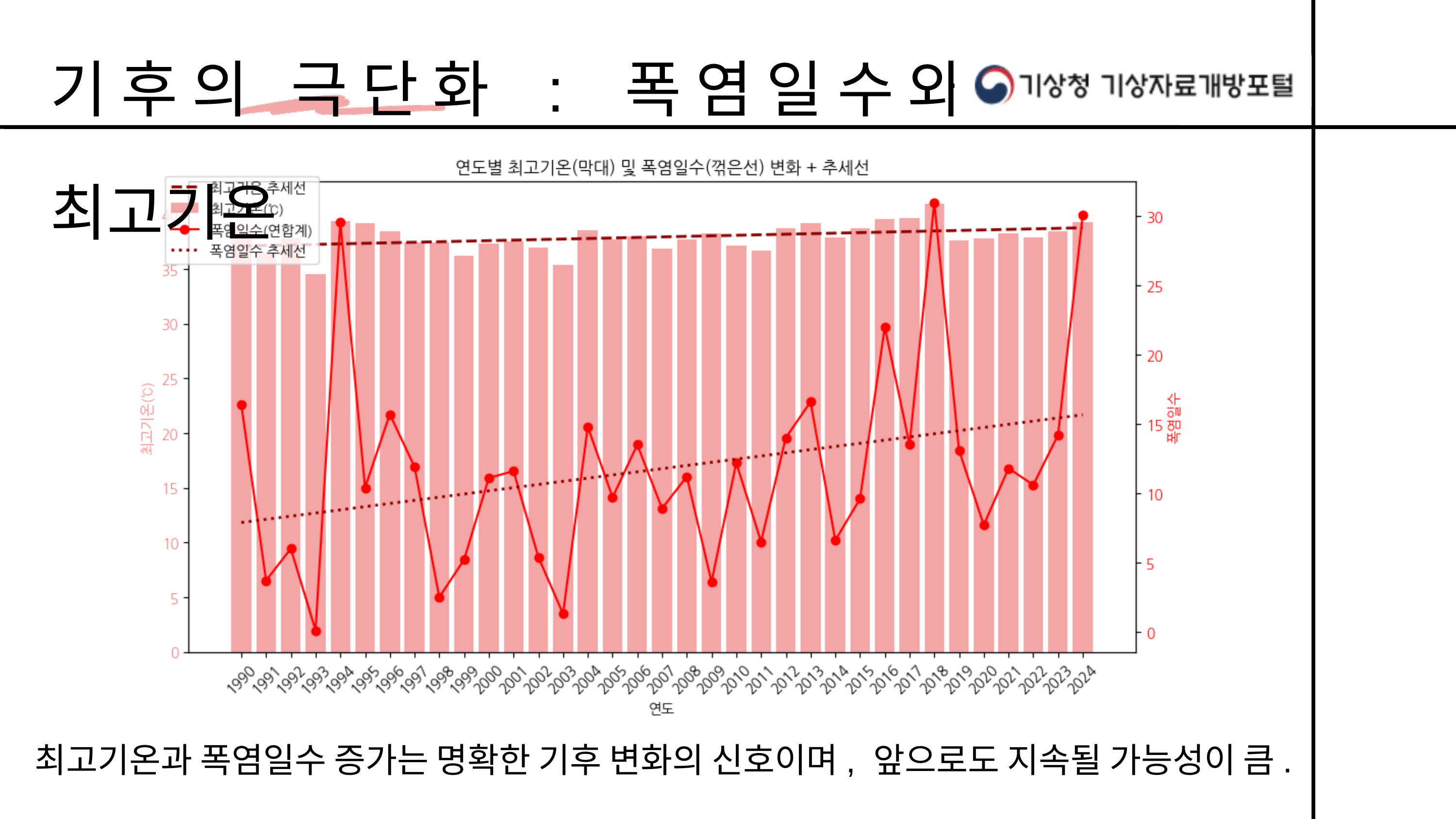

기후의 극단화 : 폭염일수와 최고기온

최고기온과 폭염일수 증가는 명확한 기후 변화의 신호이며, 앞으로도 지속될 가능성이 큼.